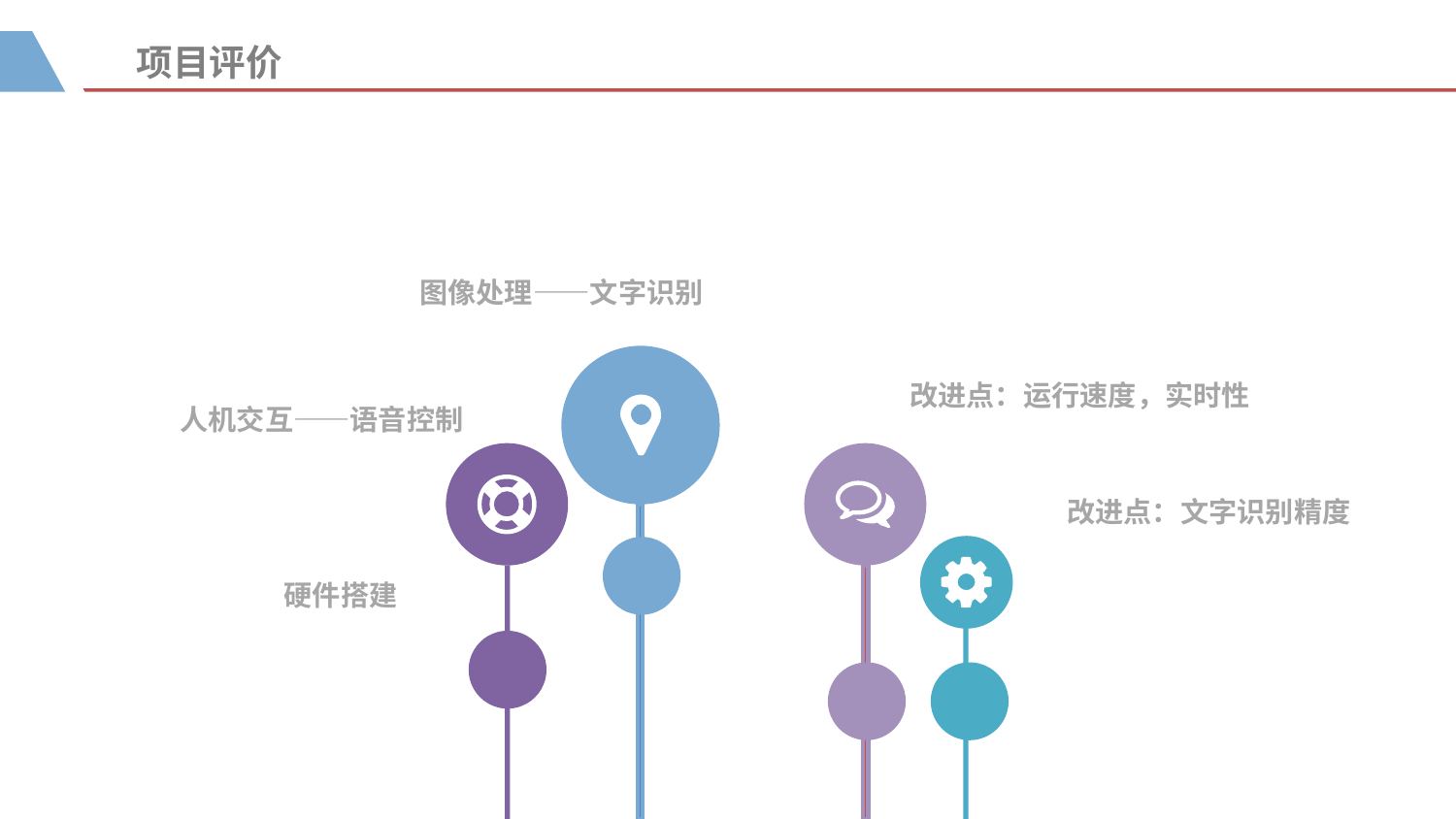

项目评价
图像处理——文字识别

改进点：运行速度，实时性
人机交互——语音控制

改进点：文字识别精度

硬件搭建